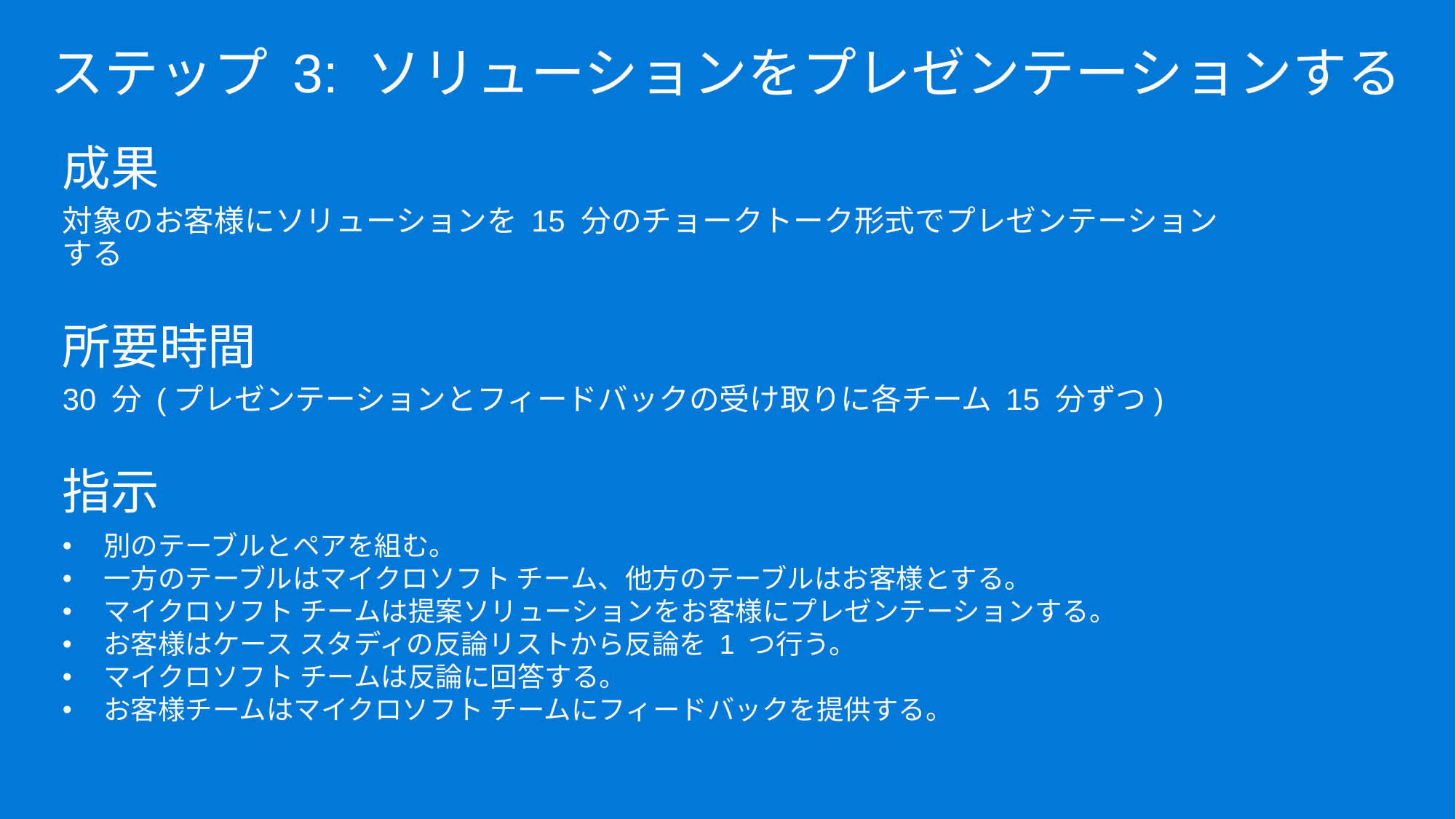

# ステップ 3: ソリューションをプレゼンテーションする
成果
対象のお客様にソリューションを 15 分のチョークトーク形式でプレゼンテーションする

所要時間
30 分 (プレゼンテーションとフィードバックの受け取りに各チーム 15 分ずつ)

指示
別のテーブルとペアを組む。
一方のテーブルはマイクロソフト チーム、他方のテーブルはお客様とする。
マイクロソフト チームは提案ソリューションをお客様にプレゼンテーションする。
お客様はケース スタディの反論リストから反論を 1 つ行う。
マイクロソフト チームは反論に回答する。
お客様チームはマイクロソフト チームにフィードバックを提供する。